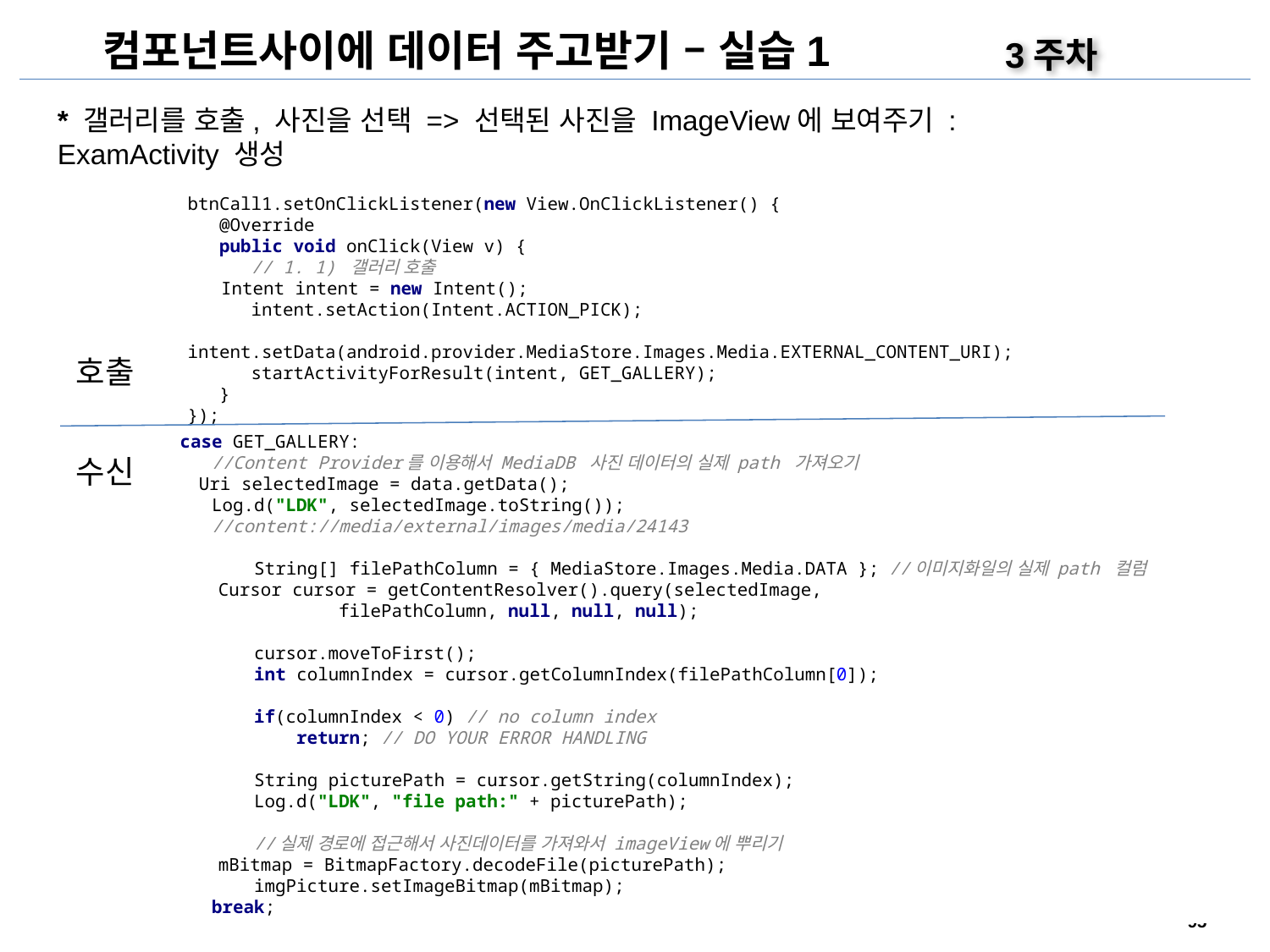

컴포넌트사이에 데이터 주고받기 – 실습1
3주차
* 갤러리를 호출, 사진을 선택 => 선택된 사진을 ImageView에 보여주기 :
ExamActivity 생성
btnCall1.setOnClickListener(new View.OnClickListener() {
   @Override
   public void onClick(View v) {
      // 1. 1) 갤러리 호출
      Intent intent = new Intent();
      intent.setAction(Intent.ACTION_PICK);
      intent.setData(android.provider.MediaStore.Images.Media.EXTERNAL_CONTENT_URI);
      startActivityForResult(intent, GET_GALLERY);
   }
});
호출
case GET_GALLERY:
   //Content Provider를 이용해서 MediaDB 사진 데이터의 실제 path 가져오기
   Uri selectedImage = data.getData();
   Log.d("LDK", selectedImage.toString());
   //content://media/external/images/media/24143
       String[] filePathColumn = { MediaStore.Images.Media.DATA }; //이미지화일의 실제 path 컬럼
       Cursor cursor = getContentResolver().query(selectedImage,
               filePathColumn, null, null, null);
       cursor.moveToFirst();
       int columnIndex = cursor.getColumnIndex(filePathColumn[0]);
       if(columnIndex < 0) // no column index
           return; // DO YOUR ERROR HANDLING
       String picturePath = cursor.getString(columnIndex);
       Log.d("LDK", "file path:" + picturePath);
       //실제 경로에 접근해서 사진데이터를 가져와서 imageView에 뿌리기
       mBitmap = BitmapFactory.decodeFile(picturePath);
       imgPicture.setImageBitmap(mBitmap);
   break;
수신